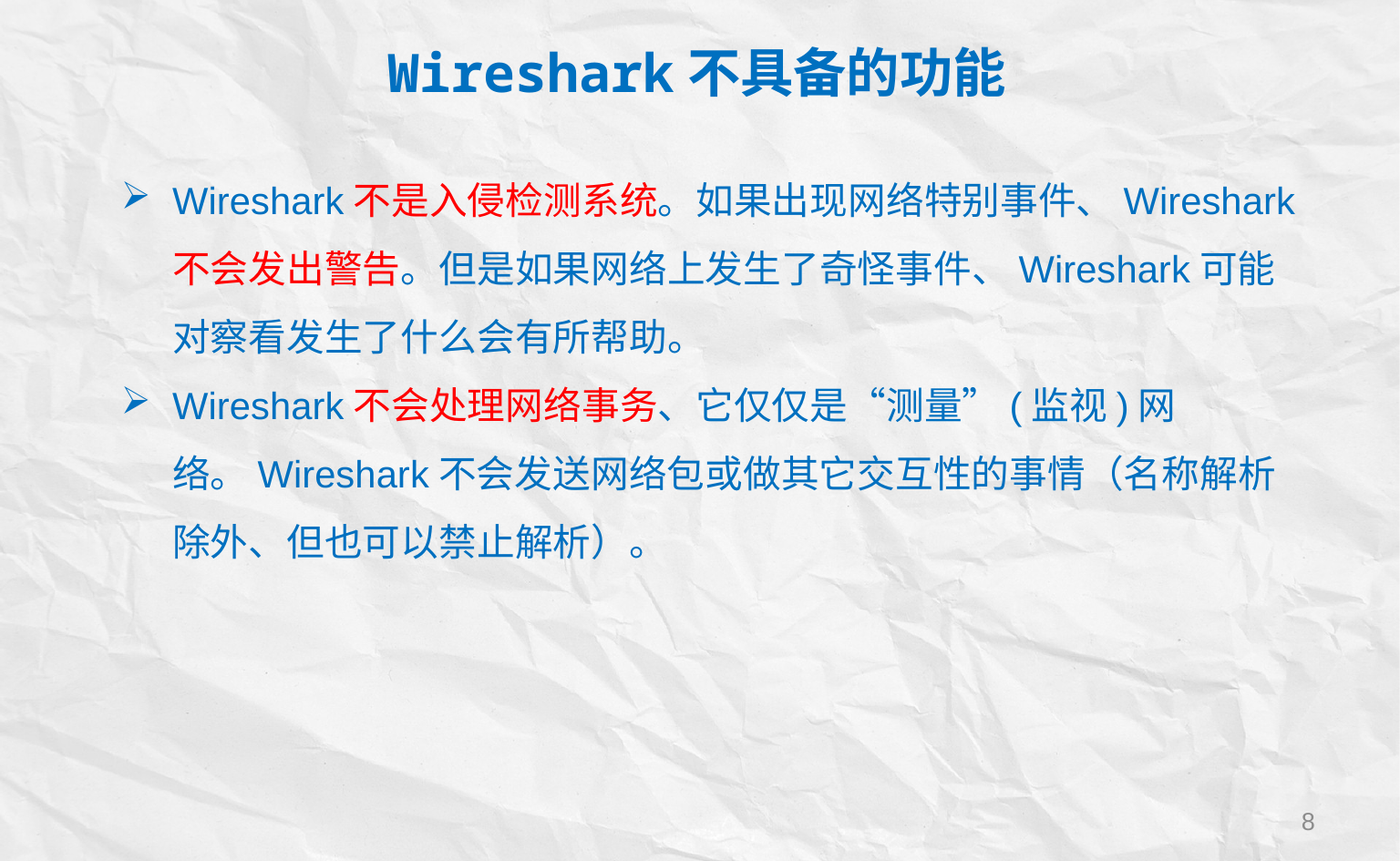

Wireshark不具备的功能
Wireshark不是入侵检测系统。如果出现网络特别事件、Wireshark不会发出警告。但是如果网络上发生了奇怪事件、Wireshark可能对察看发生了什么会有所帮助。
Wireshark不会处理网络事务、它仅仅是“测量”(监视)网络。Wireshark不会发送网络包或做其它交互性的事情（名称解析除外、但也可以禁止解析）。

 8